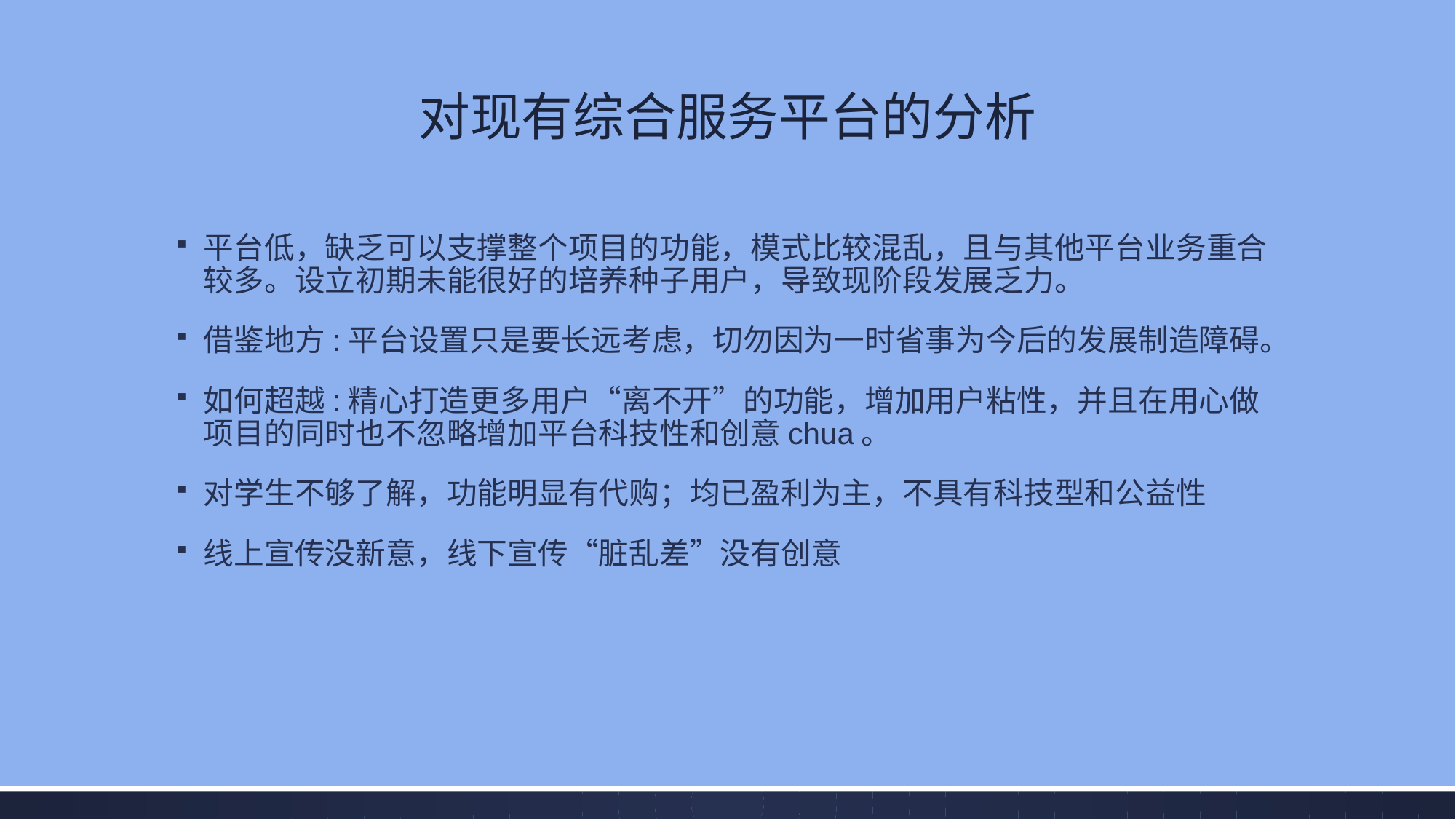

# 对现有综合服务平台的分析
平台低，缺乏可以支撑整个项目的功能，模式比较混乱，且与其他平台业务重合较多。设立初期未能很好的培养种子用户，导致现阶段发展乏力。
借鉴地方:平台设置只是要长远考虑，切勿因为一时省事为今后的发展制造障碍。
如何超越:精心打造更多用户“离不开”的功能，增加用户粘性，并且在用心做项目的同时也不忽略增加平台科技性和创意chua。
对学生不够了解，功能明显有代购；均已盈利为主，不具有科技型和公益性
线上宣传没新意，线下宣传“脏乱差”没有创意